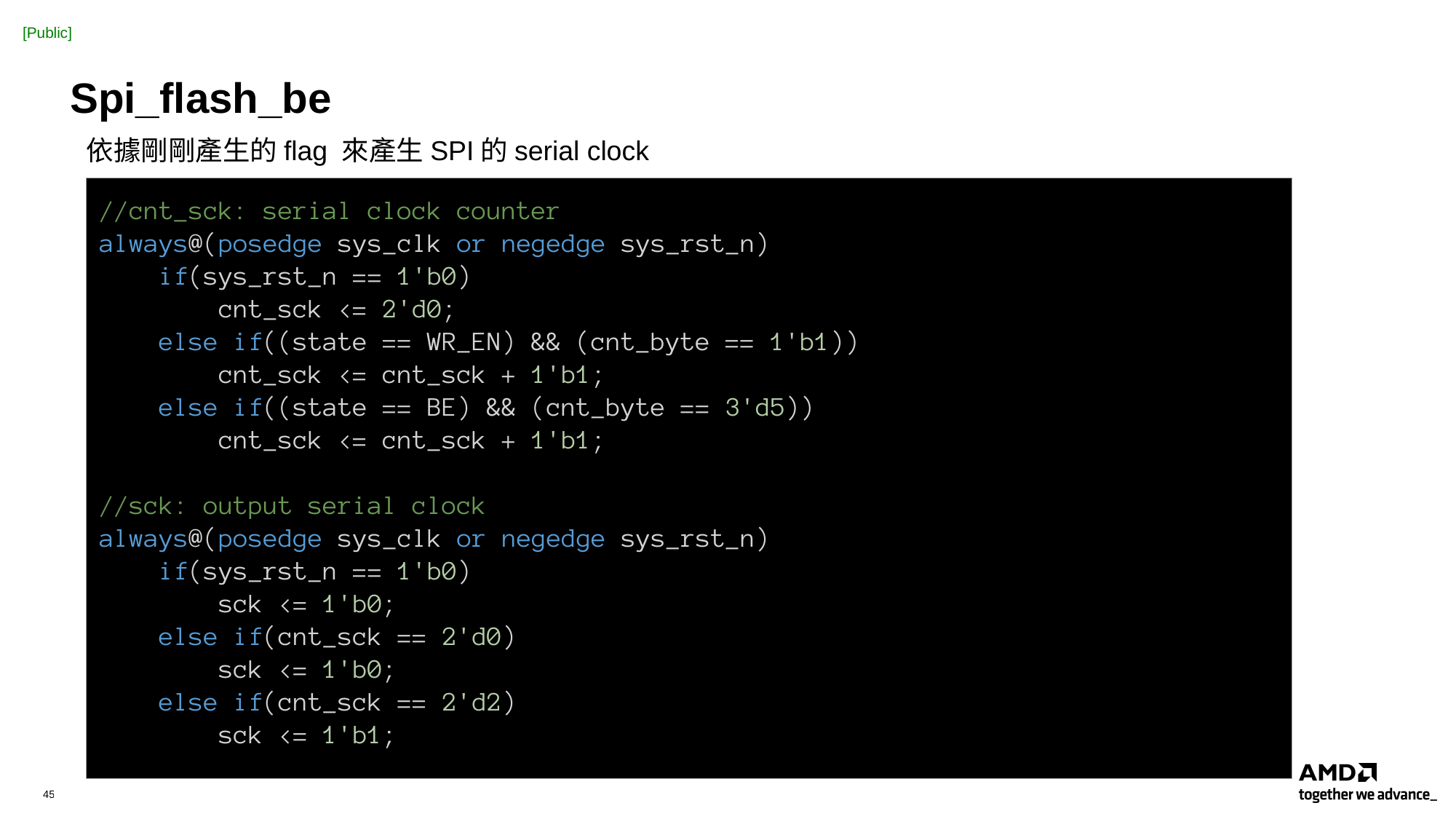

# Spi_flash_be
依據剛剛產生的flag 來產生SPI的serial clock

//cnt_sck: serial clock counter
always@(posedge sys_clk or negedge sys_rst_n)
    if(sys_rst_n == 1'b0)
        cnt_sck <= 2'd0;
    else if((state == WR_EN) && (cnt_byte == 1'b1))
        cnt_sck <= cnt_sck + 1'b1;
    else if((state == BE) && (cnt_byte == 3'd5))
        cnt_sck <= cnt_sck + 1'b1;
//sck: output serial clock
always@(posedge sys_clk or negedge sys_rst_n)
    if(sys_rst_n == 1'b0)
        sck <= 1'b0;
    else if(cnt_sck == 2'd0)
        sck <= 1'b0;
    else if(cnt_sck == 2'd2)
        sck <= 1'b1;